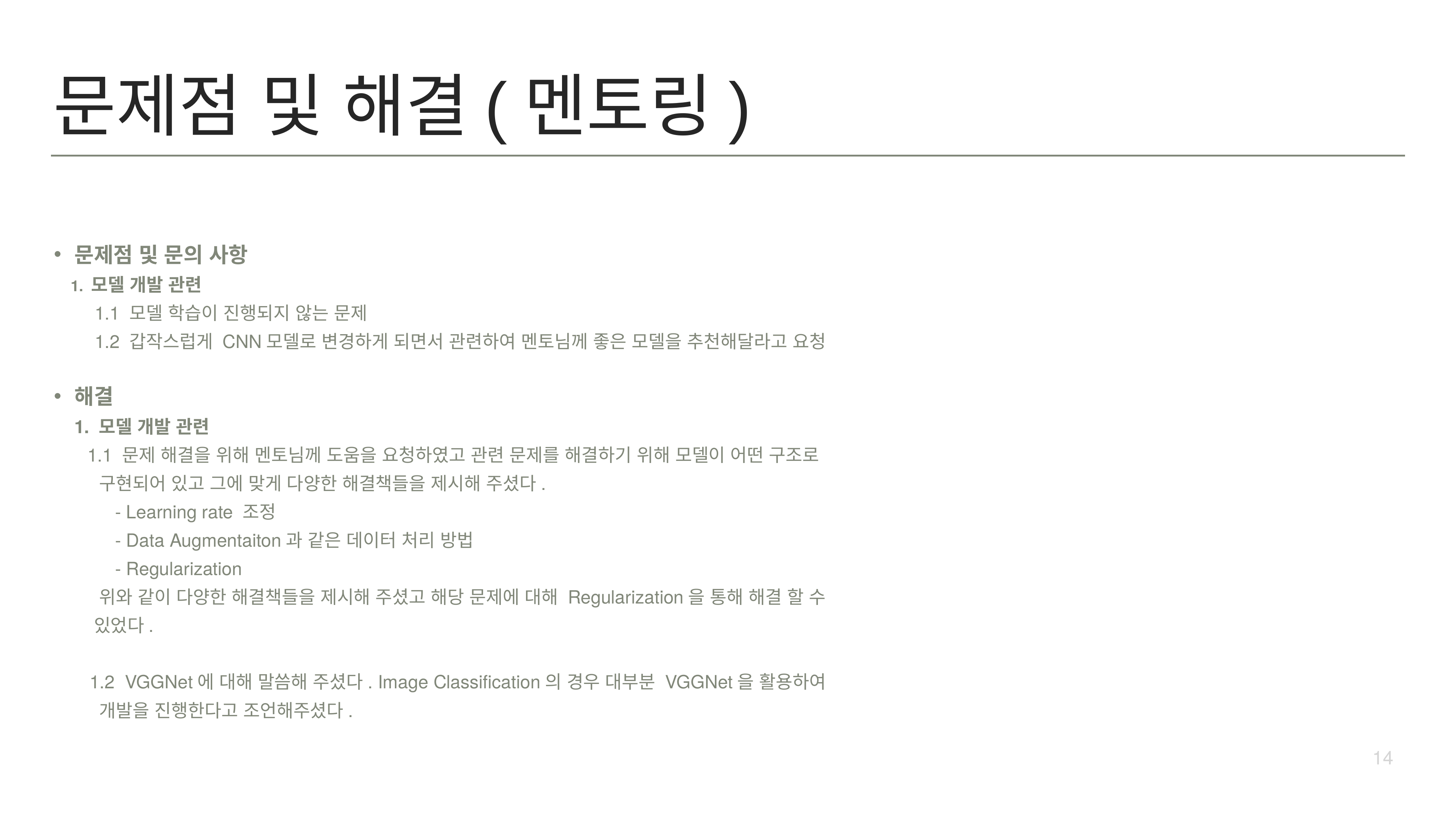

# 문제점 및 해결(멘토링)

문제점 및 문의 사항
    1. 모델 개발 관련
        1.1 모델 학습이 진행되지 않는 문제
        1.2 갑작스럽게 CNN모델로 변경하게 되면서 관련하여 멘토님께 좋은 모델을 추천해달라고 요청

해결
    1. 모델 개발 관련
        1.1 문제 해결을 위해 멘토님께 도움을 요청하였고 관련 문제를 해결하기 위해 모델이 어떤 구조로
        구현되어 있고 그에 맞게 다양한 해결책들을 제시해 주셨다.
            - Learning rate 조정
            - Data Augmentaiton과 같은 데이터 처리 방법
            - Regularization
        위와 같이 다양한 해결책들을 제시해 주셨고 해당 문제에 대해 Regularization을 통해 해결 할 수
       있었다.

       1.2  VGGNet에 대해 말씀해 주셨다. Image Classification의 경우 대부분 VGGNet을 활용하여
        개발을 진행한다고 조언해주셨다.

14